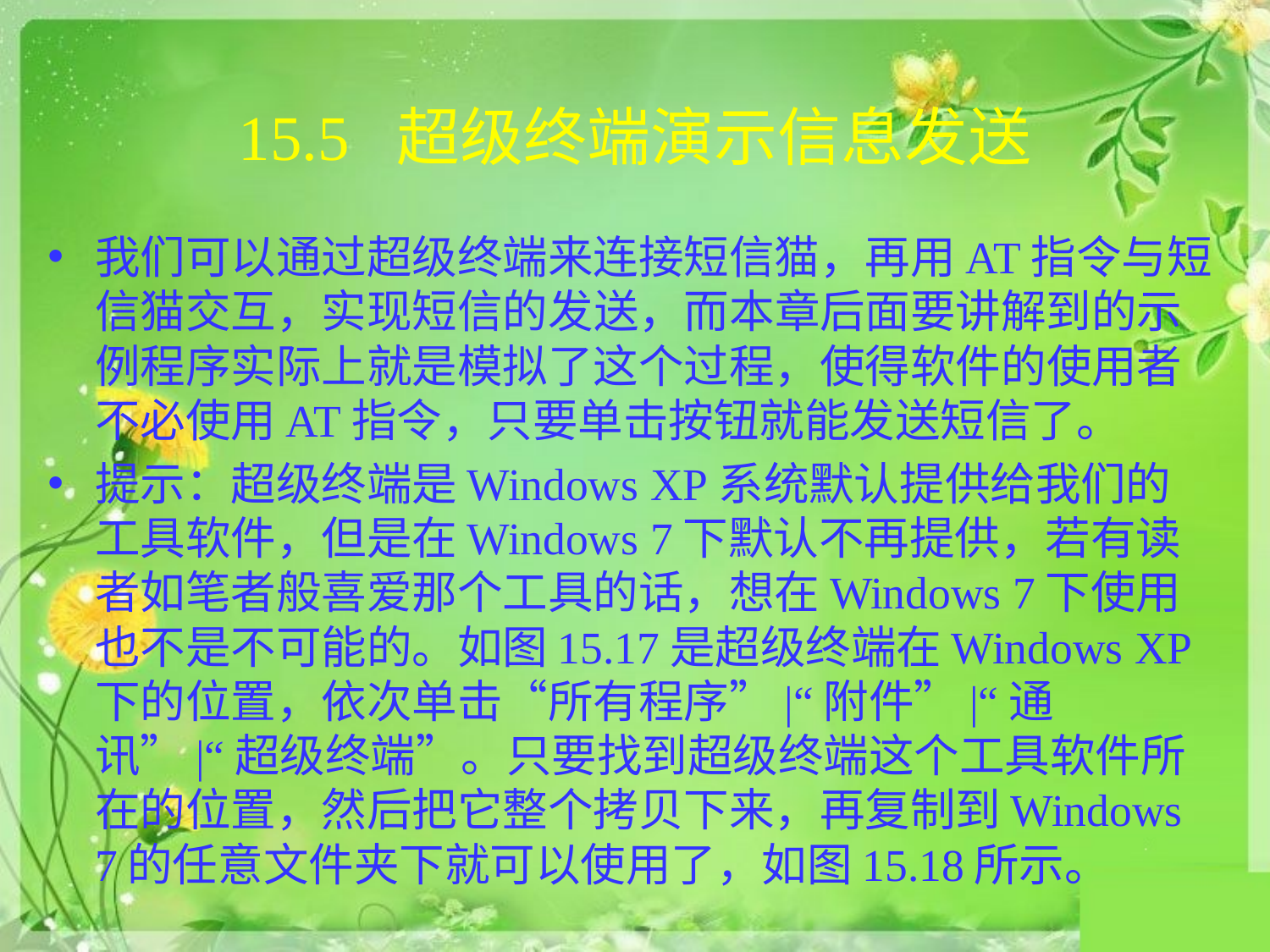

# 15.5  超级终端演示信息发送
我们可以通过超级终端来连接短信猫，再用AT指令与短信猫交互，实现短信的发送，而本章后面要讲解到的示例程序实际上就是模拟了这个过程，使得软件的使用者不必使用AT指令，只要单击按钮就能发送短信了。
提示：超级终端是Windows XP系统默认提供给我们的工具软件，但是在Windows 7下默认不再提供，若有读者如笔者般喜爱那个工具的话，想在Windows 7下使用也不是不可能的。如图15.17是超级终端在Windows XP下的位置，依次单击“所有程序”|“附件”|“通讯”|“超级终端”。只要找到超级终端这个工具软件所在的位置，然后把它整个拷贝下来，再复制到Windows 7的任意文件夹下就可以使用了，如图15.18所示。